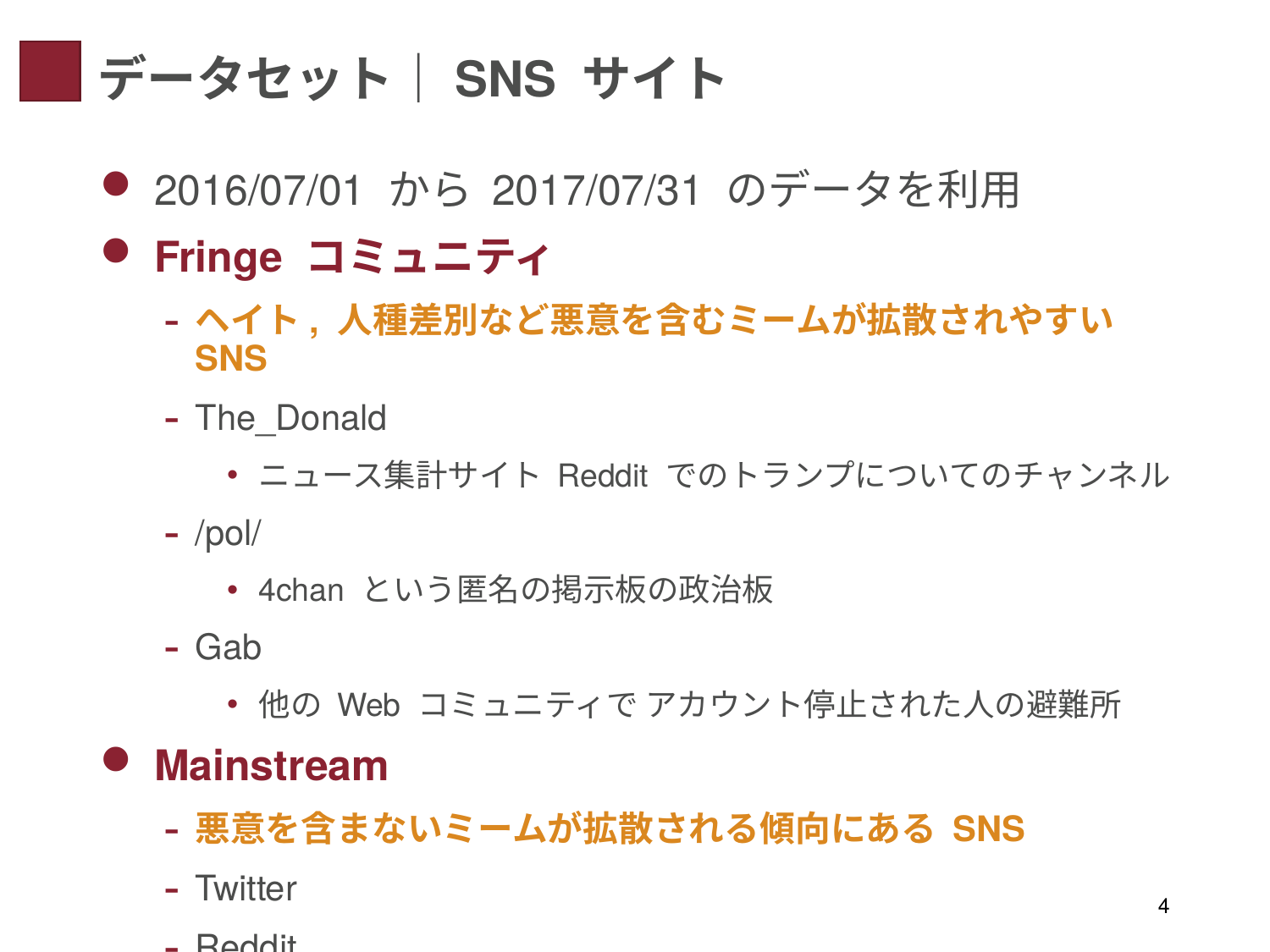

# データセット｜SNS サイト
 2016/07/01 から 2017/07/31 のデータを利用
 Fringe コミュニティ
ヘイト, 人種差別など悪意を含むミームが拡散されやすい SNS
The_Donald
ニュース集計サイト Reddit でのトランプについてのチャンネル
/pol/
4chan という匿名の掲示板の政治板
Gab
他の Web コミュニティで アカウント停止された人の避難所
 Mainstream
悪意を含まないミームが拡散される傾向にある SNS
Twitter
Reddit

4